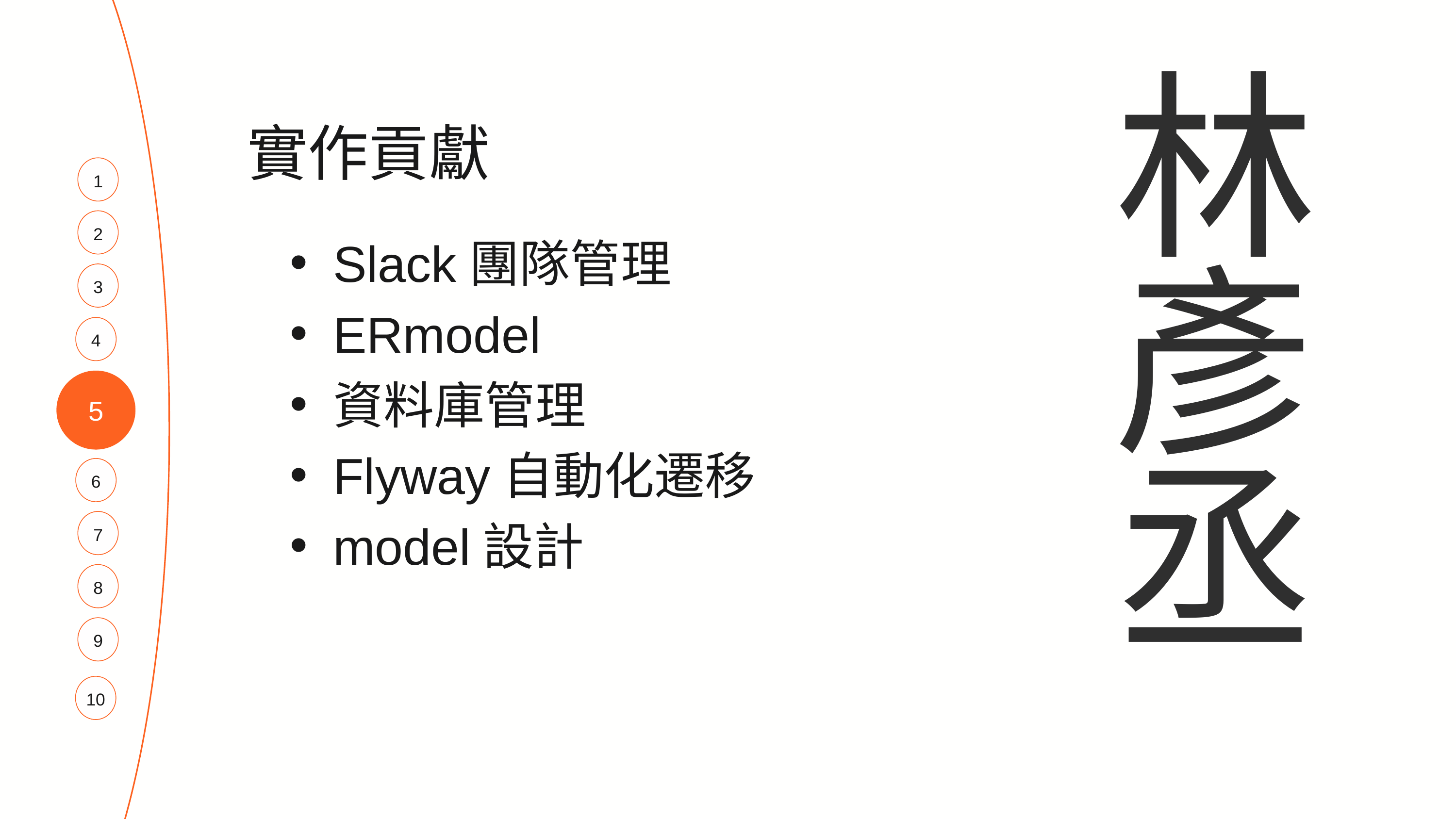

林彥丞
實作貢獻

1

2
Slack團隊管理
ERmodel
資料庫管理
Flyway自動化遷移
model設計

3

4

5

6

7

8

9

10